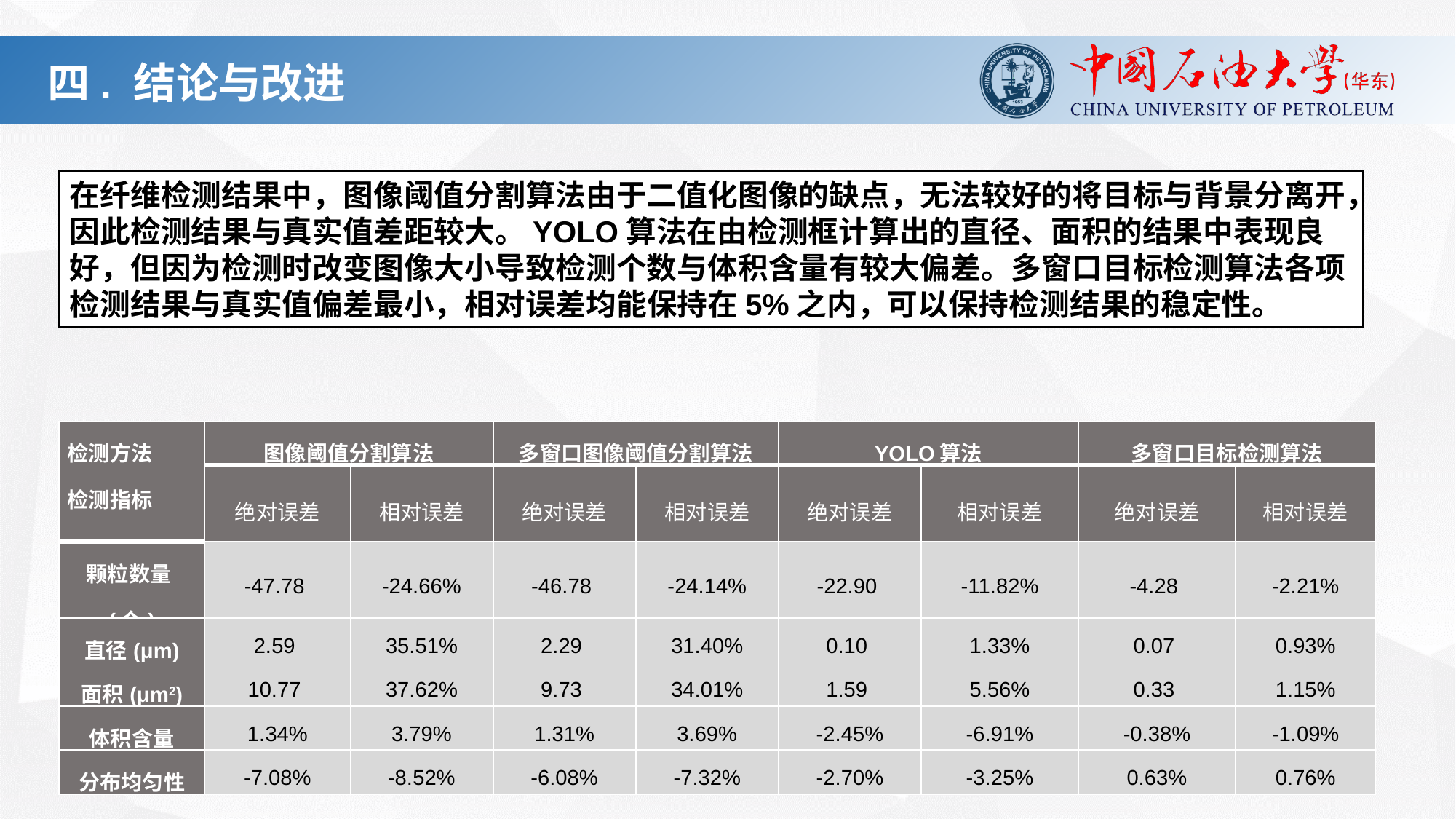

在纤维检测结果中，图像阈值分割算法由于二值化图像的缺点，无法较好的将目标与背景分离开，因此检测结果与真实值差距较大。YOLO算法在由检测框计算出的直径、面积的结果中表现良好，但因为检测时改变图像大小导致检测个数与体积含量有较大偏差。多窗口目标检测算法各项检测结果与真实值偏差最小，相对误差均能保持在5%之内，可以保持检测结果的稳定性。
| 检测方法 检测指标 | 图像阈值分割算法 |  | 多窗口图像阈值分割算法 |  | YOLO算法 |  | 多窗口目标检测算法 |  |
| --- | --- | --- | --- | --- | --- | --- | --- | --- |
|  | 绝对误差 | 相对误差 | 绝对误差 | 相对误差 | 绝对误差 | 相对误差 | 绝对误差 | 相对误差 |
| 颗粒数量(个) | -47.78 | -24.66% | -46.78 | -24.14% | -22.90 | -11.82% | -4.28 | -2.21% |
| 直径(μm) | 2.59 | 35.51% | 2.29 | 31.40% | 0.10 | 1.33% | 0.07 | 0.93% |
| 面积(μm2) | 10.77 | 37.62% | 9.73 | 34.01% | 1.59 | 5.56% | 0.33 | 1.15% |
| 体积含量 | 1.34% | 3.79% | 1.31% | 3.69% | -2.45% | -6.91% | -0.38% | -1.09% |
| 分布均匀性 | -7.08% | -8.52% | -6.08% | -7.32% | -2.70% | -3.25% | 0.63% | 0.76% |
碳纤维图像结果统计表